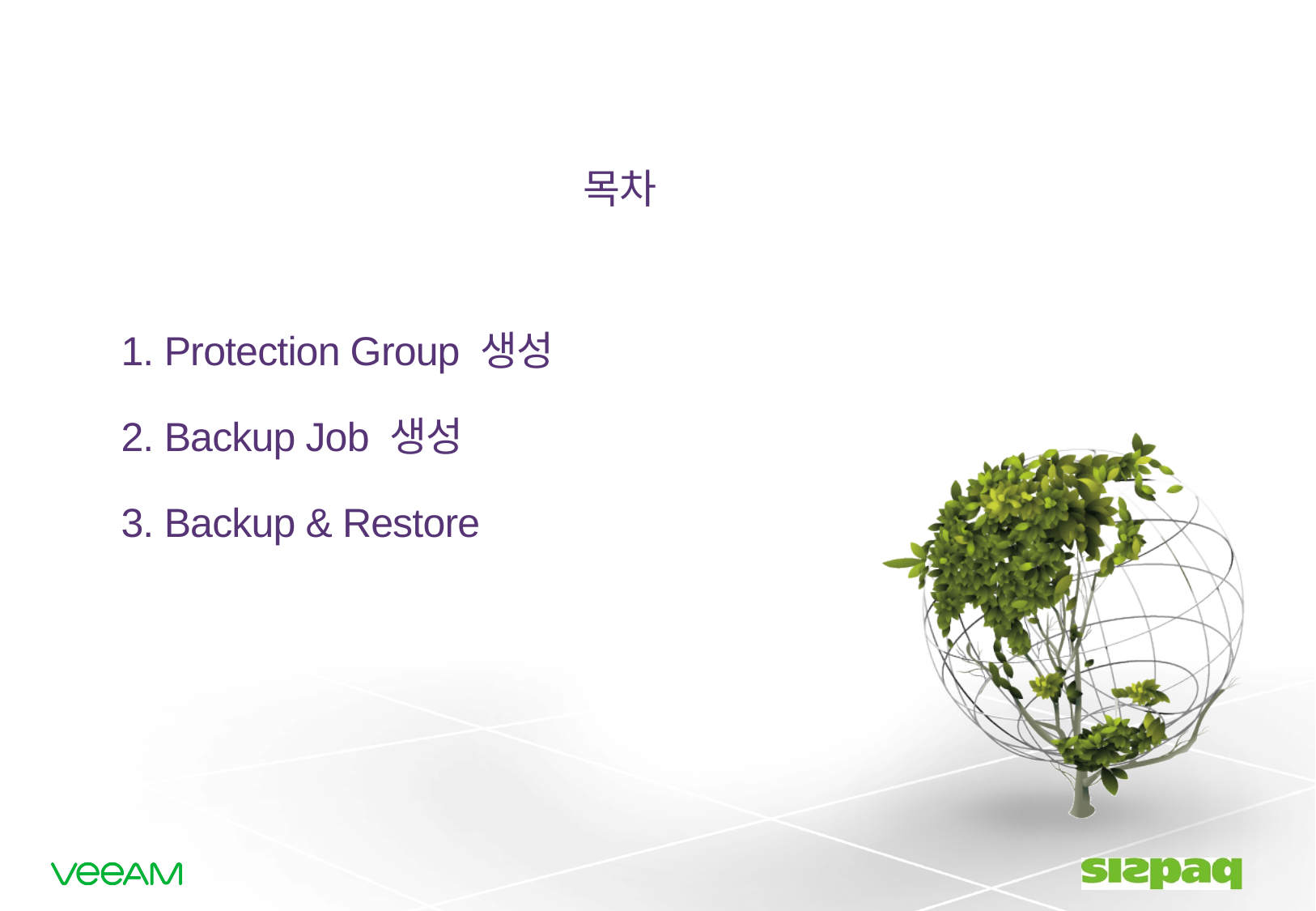

목차
1. Protection Group 생성
2. Backup Job 생성
3. Backup & Restore